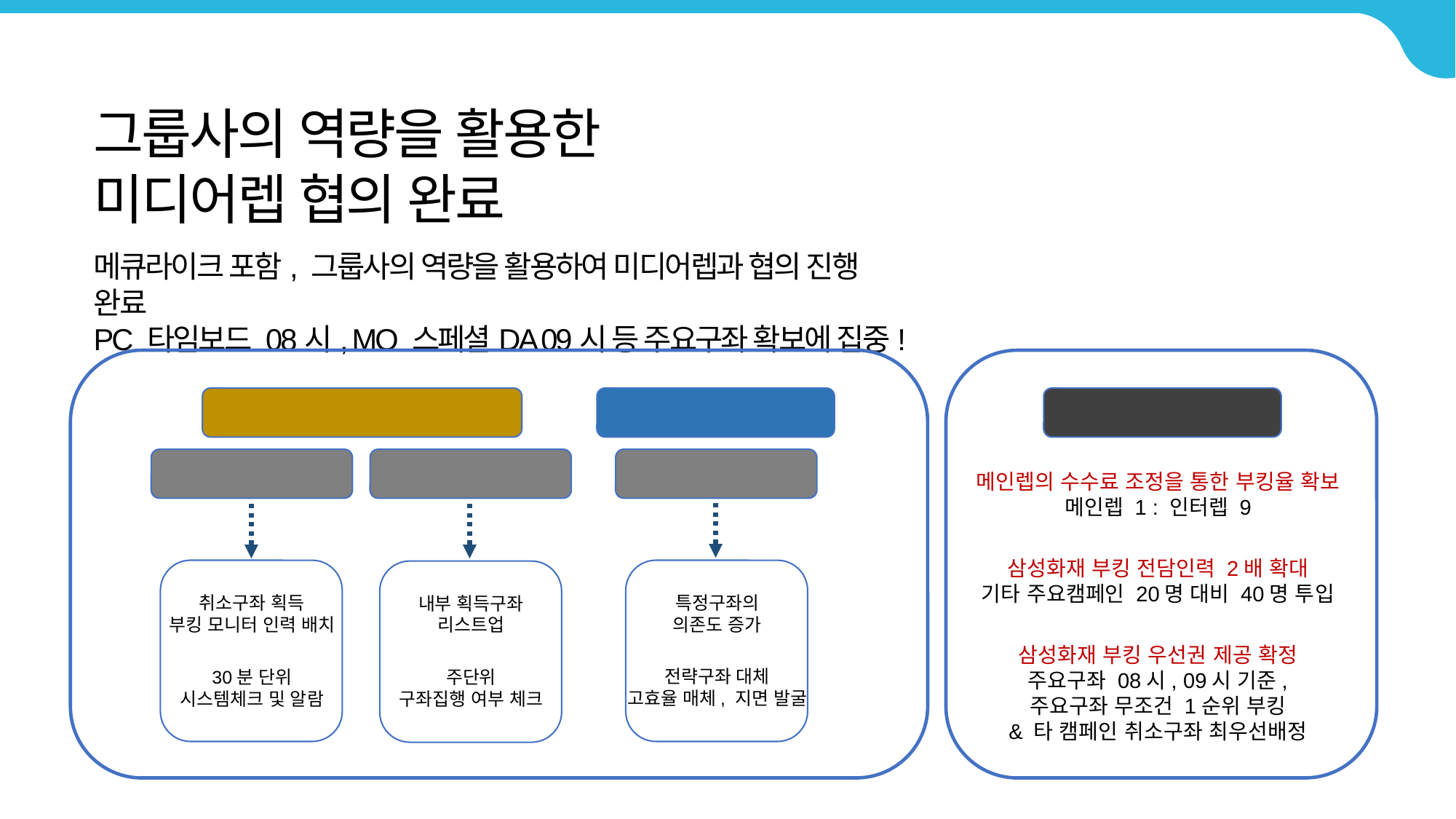

그룹사의 역량을 활용한
미디어렙 협의 완료
메큐라이크 포함, 그룹사의 역량을 활용하여 미디어렙과 협의 진행 완료
PC 타임보드 08시, MO 스페셜DA 09시 등 주요구좌 확보에 집중!

Short Term Plan
Long Term Plan
미디어렙 협의 완료사항

Booking Keeper
Inventory Trade
Post Special DA
메인렙의 수수료 조정을 통한 부킹율 확보
메인렙 1 : 인터렙 9
삼성화재 부킹 전담인력 2배 확대
기타 주요캠페인 20명 대비 40명 투입

특정구좌의
의존도 증가
취소구좌 획득
부킹 모니터 인력 배치
내부 획득구좌
리스트업
삼성화재 부킹 우선권 제공 확정
주요구좌 08시, 09시 기준,
주요구좌 무조건 1순위 부킹
& 타 캠페인 취소구좌 최우선배정
전략구좌 대체
고효율 매체, 지면 발굴
30분 단위
시스템체크 및 알람
주단위
구좌집행 여부 체크